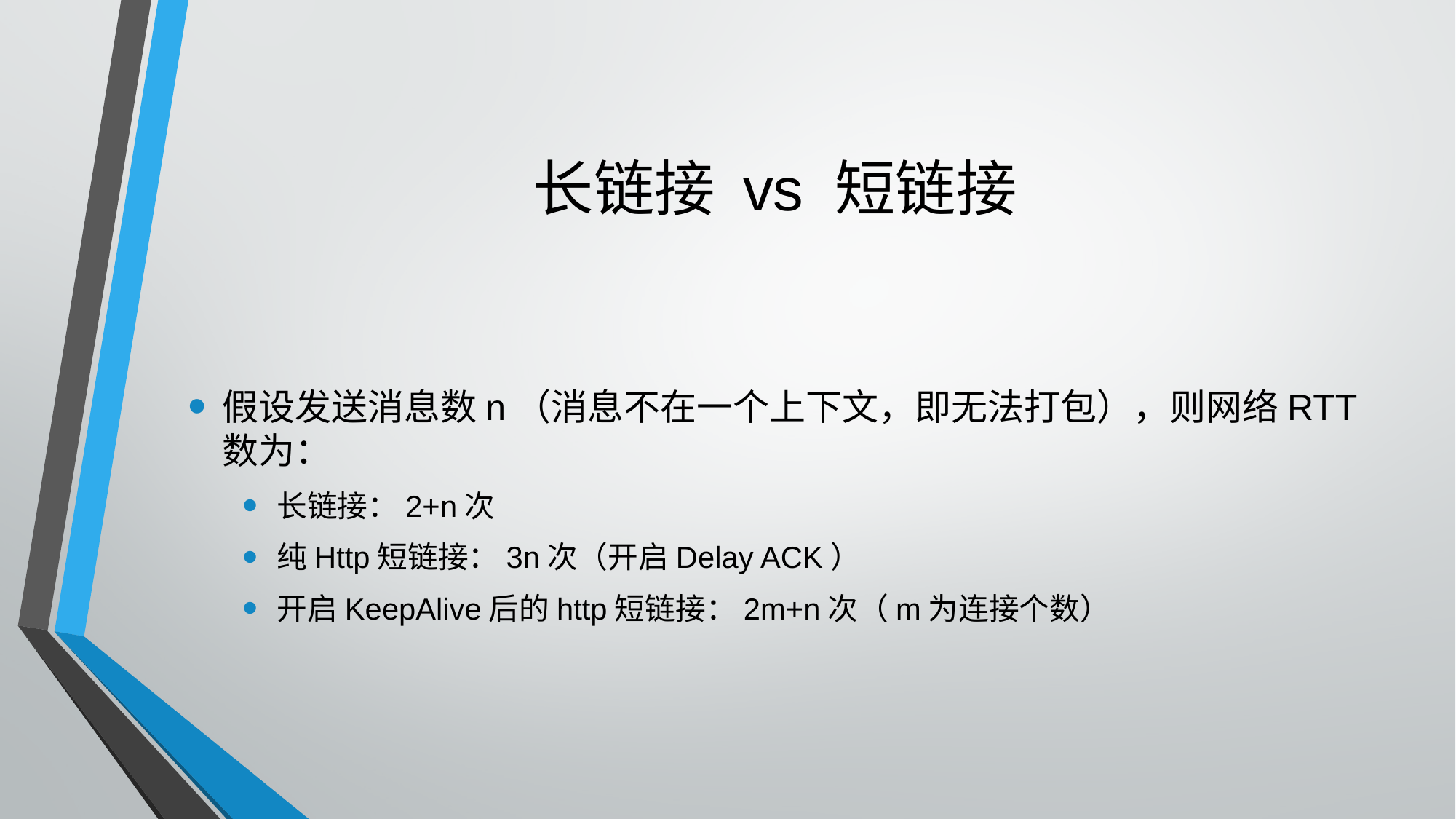

# 长链接 vs 短链接
假设发送消息数n（消息不在一个上下文，即无法打包），则网络RTT数为：
长链接：2+n次
纯Http短链接：3n次（开启Delay ACK）
开启KeepAlive后的http短链接：2m+n次（m为连接个数）